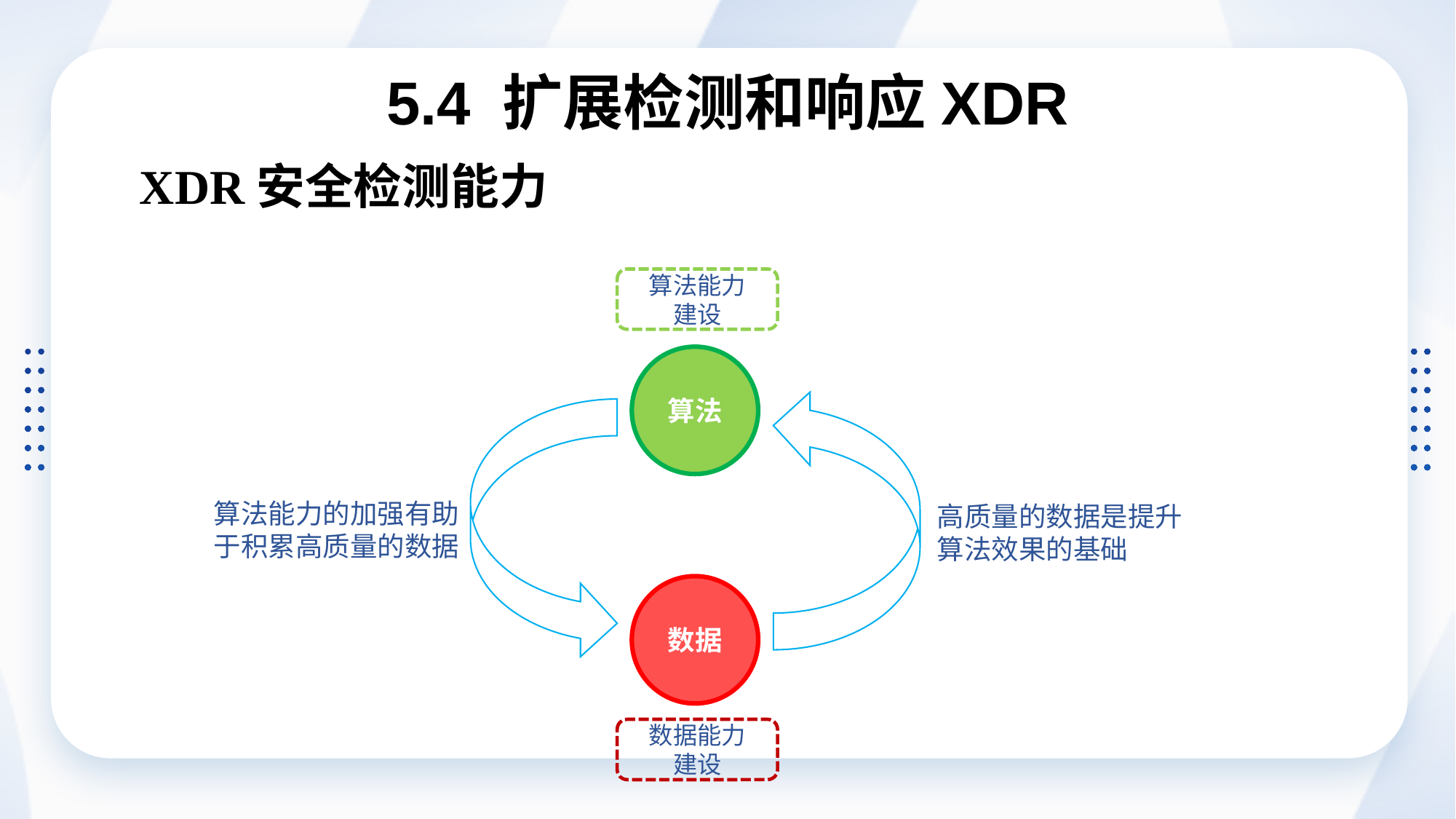

# 5.4 扩展检测和响应XDR
XDR安全检测能力
算法能力
建设
算法

算法能力的加强有助于积累高质量的数据
高质量的数据是提升算法效果的基础
数据
数据能力
建设